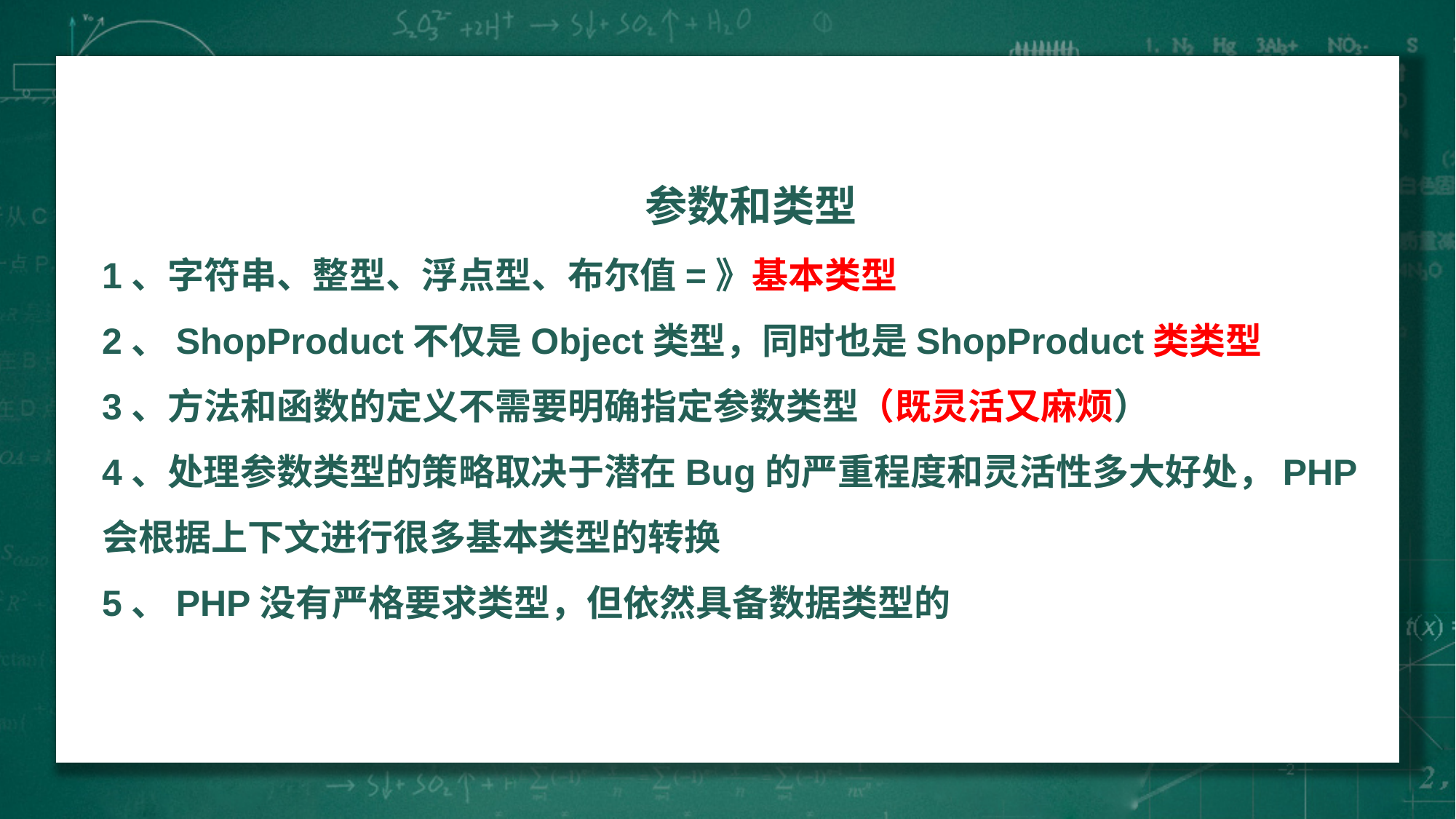

参数和类型
1、字符串、整型、浮点型、布尔值=》基本类型
2、ShopProduct不仅是Object类型，同时也是ShopProduct类类型
3、方法和函数的定义不需要明确指定参数类型（既灵活又麻烦）
4、处理参数类型的策略取决于潜在Bug的严重程度和灵活性多大好处，PHP会根据上下文进行很多基本类型的转换
5、PHP没有严格要求类型，但依然具备数据类型的